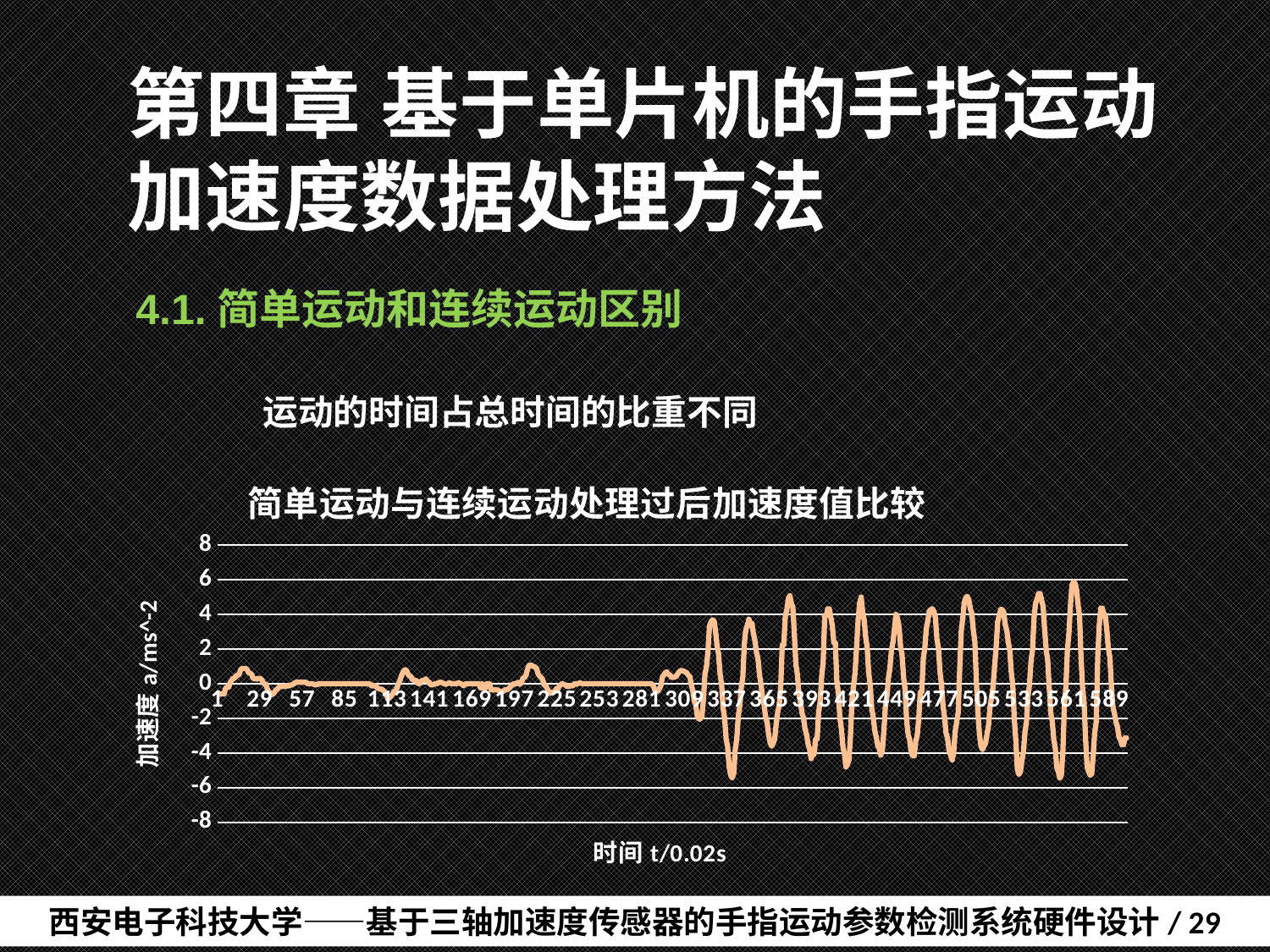

# 第四章	基于单片机的手指运动加速度数据处理方法
4.1.简单运动和连续运动区别

	运动的时间占总时间的比重不同

### Chart: 简单运动与连续运动处理过后加速度值比较

| Category | 加速度a |
|---|---|
西安电子科技大学——基于三轴加速度传感器的手指运动参数检测系统硬件设计/ 29